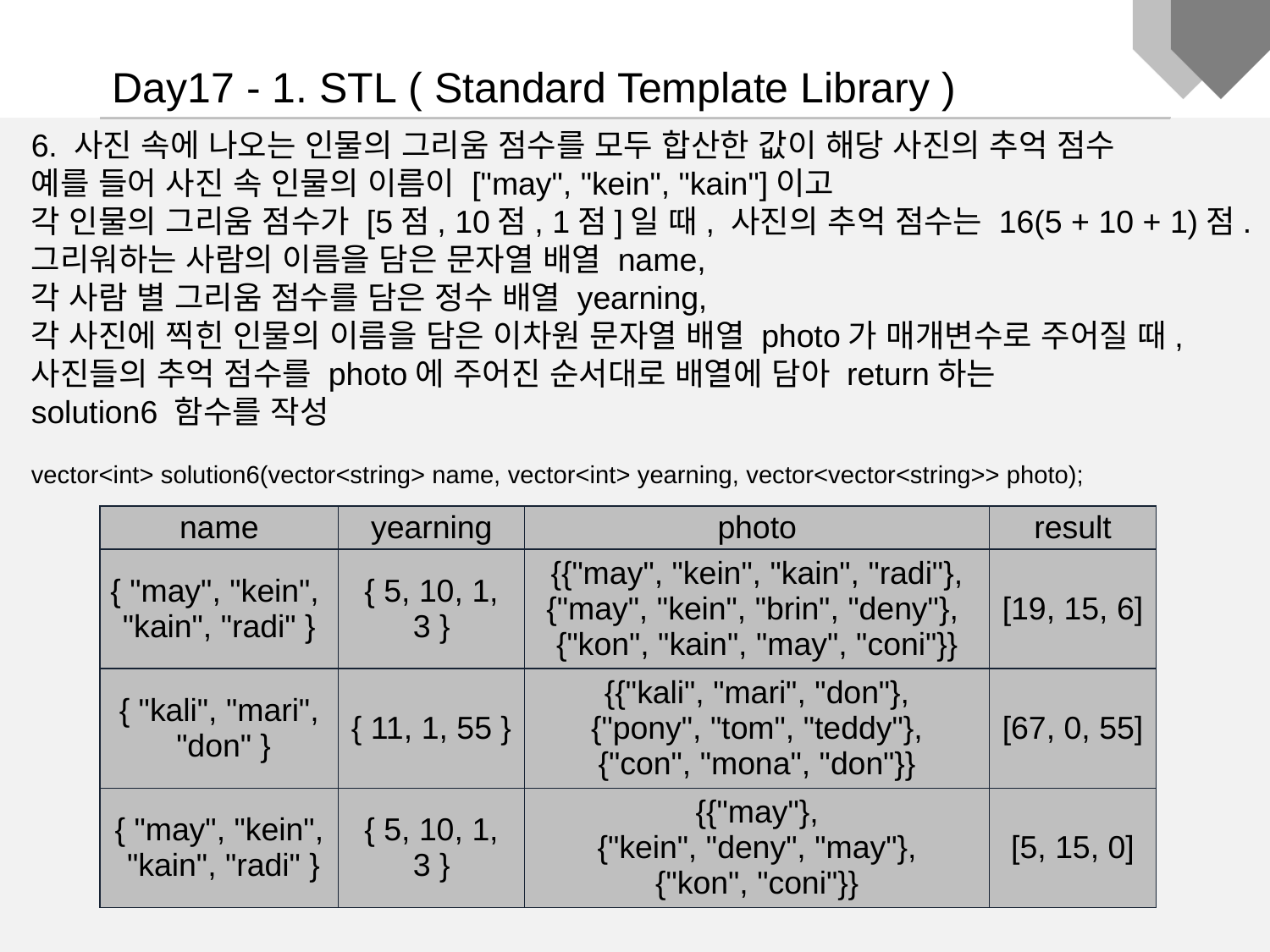

Day17 - 1. STL ( Standard Template Library )
6. 사진 속에 나오는 인물의 그리움 점수를 모두 합산한 값이 해당 사진의 추억 점수
예를 들어 사진 속 인물의 이름이 ["may", "kein", "kain"]이고
각 인물의 그리움 점수가 [5점, 10점, 1점]일 때, 사진의 추억 점수는 16(5 + 10 + 1)점.
그리워하는 사람의 이름을 담은 문자열 배열 name,
각 사람 별 그리움 점수를 담은 정수 배열 yearning,
각 사진에 찍힌 인물의 이름을 담은 이차원 문자열 배열 photo가 매개변수로 주어질 때,
사진들의 추억 점수를 photo에 주어진 순서대로 배열에 담아 return하는
solution6 함수를 작성

vector<int> solution6(vector<string> name, vector<int> yearning, vector<vector<string>> photo);
| name | yearning | photo | result |
| --- | --- | --- | --- |
| { "may", "kein", "kain", "radi" } | { 5, 10, 1, 3 } | {{"may", "kein", "kain", "radi"}, {"may", "kein", "brin", "deny"}, {"kon", "kain", "may", "coni"}} | [19, 15, 6] |
| { "kali", "mari", "don" } | { 11, 1, 55 } | {{"kali", "mari", "don"}, {"pony", "tom", "teddy"}, {"con", "mona", "don"}} | [67, 0, 55] |
| { "may", "kein", "kain", "radi" } | { 5, 10, 1, 3 } | {{"may"}, {"kein", "deny", "may"}, {"kon", "coni"}} | [5, 15, 0] |